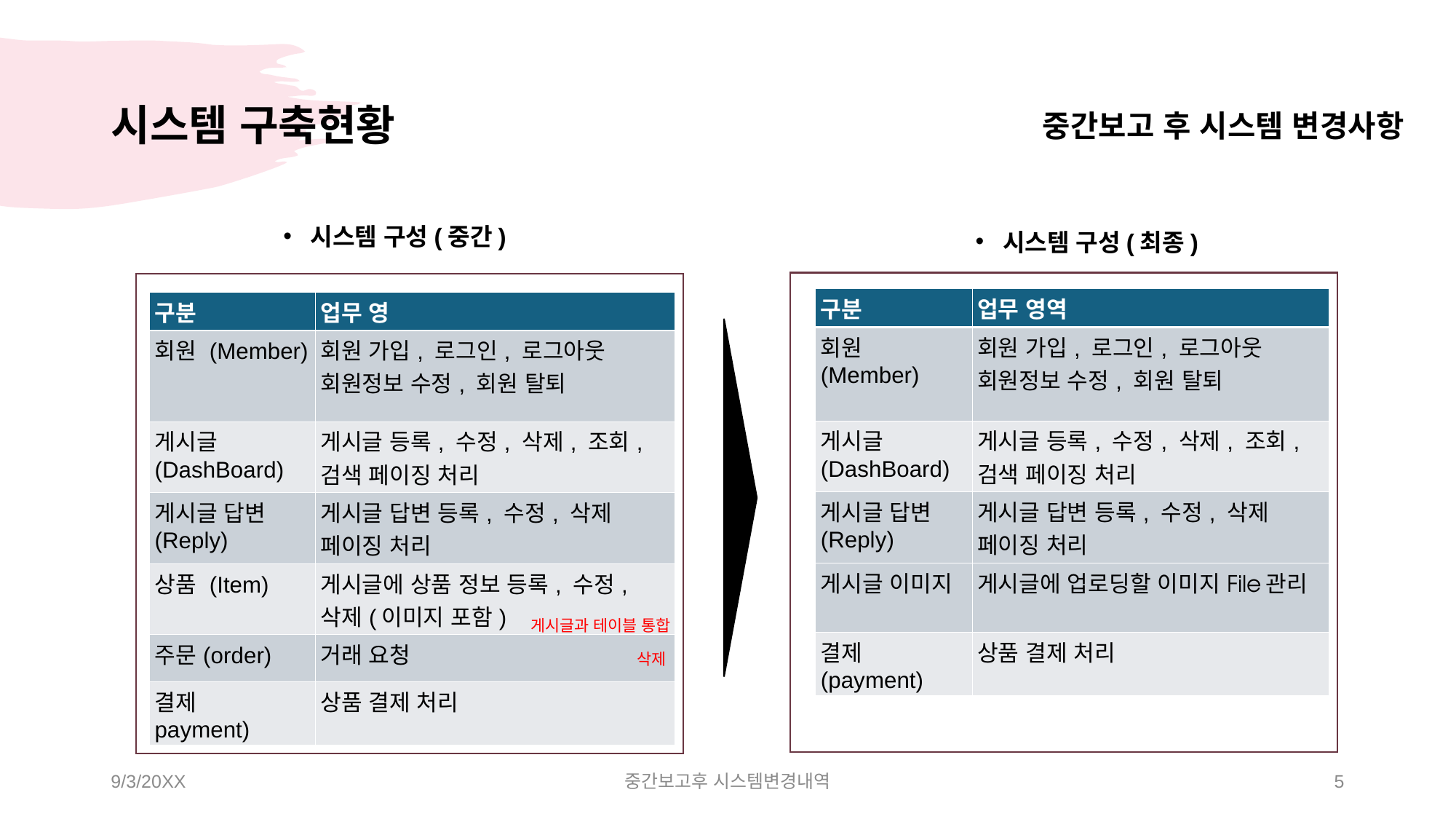

시스템 구축현황
# 중간보고 후 시스템 변경사항
시스템 구성(중간)
시스템 구성(최종)

| 구분 | 업무 영역 |
| --- | --- |
| 회원 (Member) | 회원 가입, 로그인, 로그아웃 회원정보 수정, 회원 탈퇴 |
| 게시글 (DashBoard) | 게시글 등록, 수정, 삭제, 조회, 검색 페이징 처리 |
| 게시글 답변 (Reply) | 게시글 답변 등록, 수정, 삭제 페이징 처리 |
| 게시글 이미지 | 게시글에 업로딩할 이미지File관리 |
| 결제 (payment) | 상품 결제 처리 |
| 구분 | 업무 영 |
| --- | --- |
| 회원 (Member) | 회원 가입, 로그인, 로그아웃 회원정보 수정, 회원 탈퇴 |
| 게시글 (DashBoard) | 게시글 등록, 수정, 삭제, 조회, 검색 페이징 처리 |
| 게시글 답변(Reply) | 게시글 답변 등록, 수정, 삭제 페이징 처리 |
| 상품 (Item) | 게시글에 상품 정보 등록, 수정, 삭제(이미지 포함) |
| 주문(order) | 거래 요청 |
| 결제 payment) | 상품 결제 처리 |

게시글과 테이블 통합
삭제
9/3/20XX
중간보고후 시스템변경내역
5